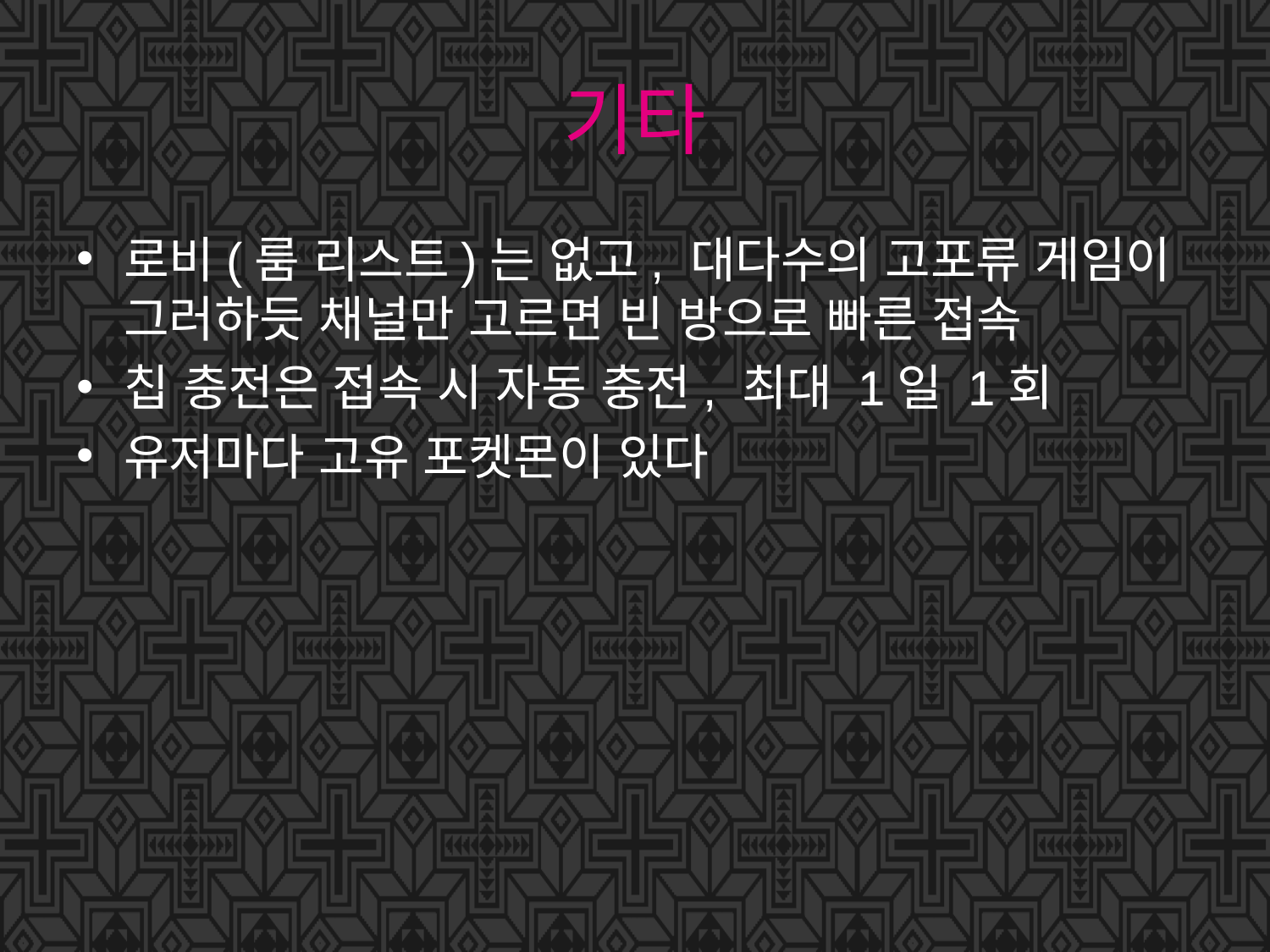

# 기타
로비(룸 리스트)는 없고, 대다수의 고포류 게임이 그러하듯 채널만 고르면 빈 방으로 빠른 접속
칩 충전은 접속 시 자동 충전, 최대 1일 1회
유저마다 고유 포켓몬이 있다